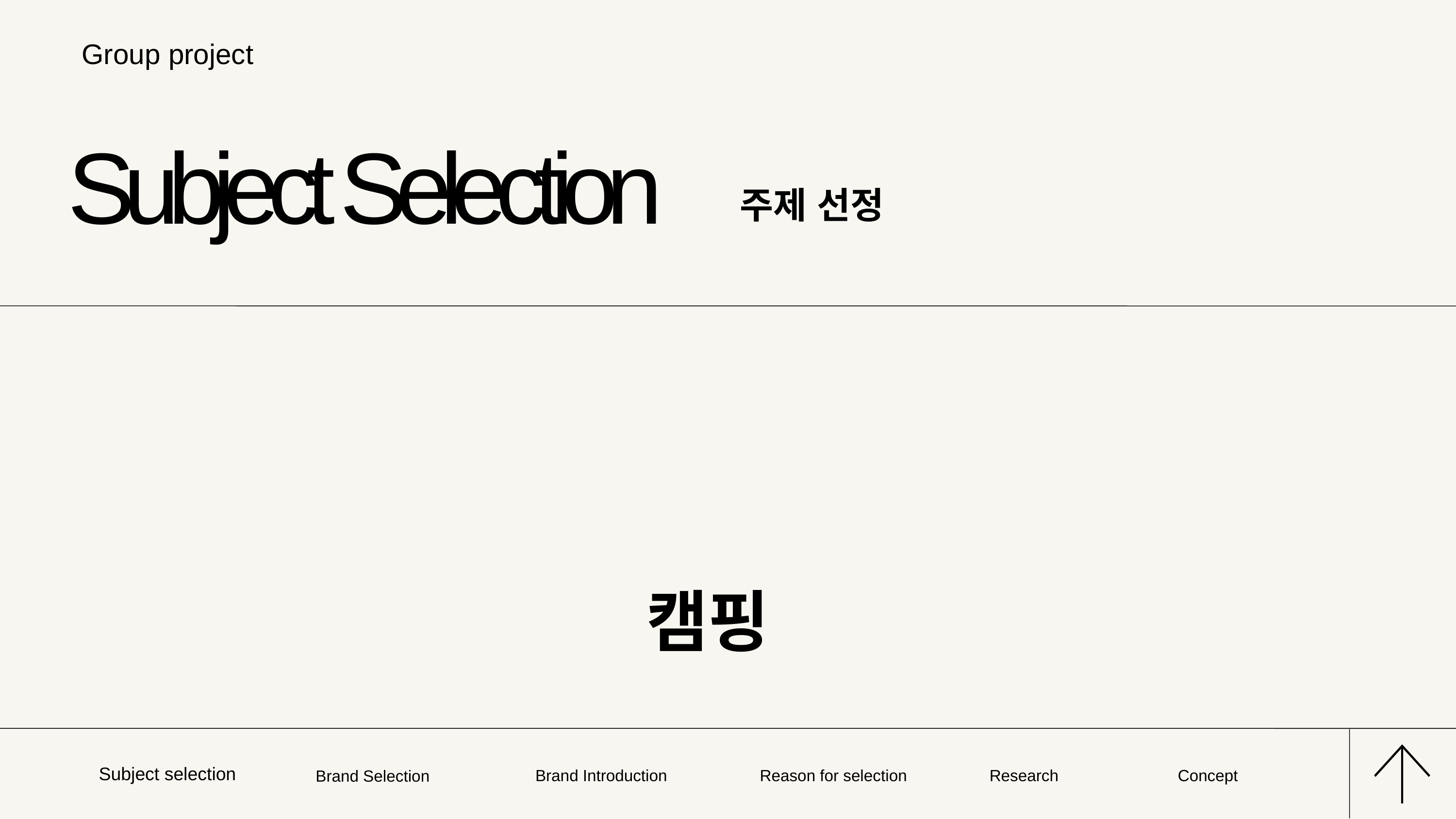

Group project
Subject Selection
주제 선정

Camping
캠핑

Subject selection
Brand Introduction
Reason for selection
Research
Concept
Brand Selection